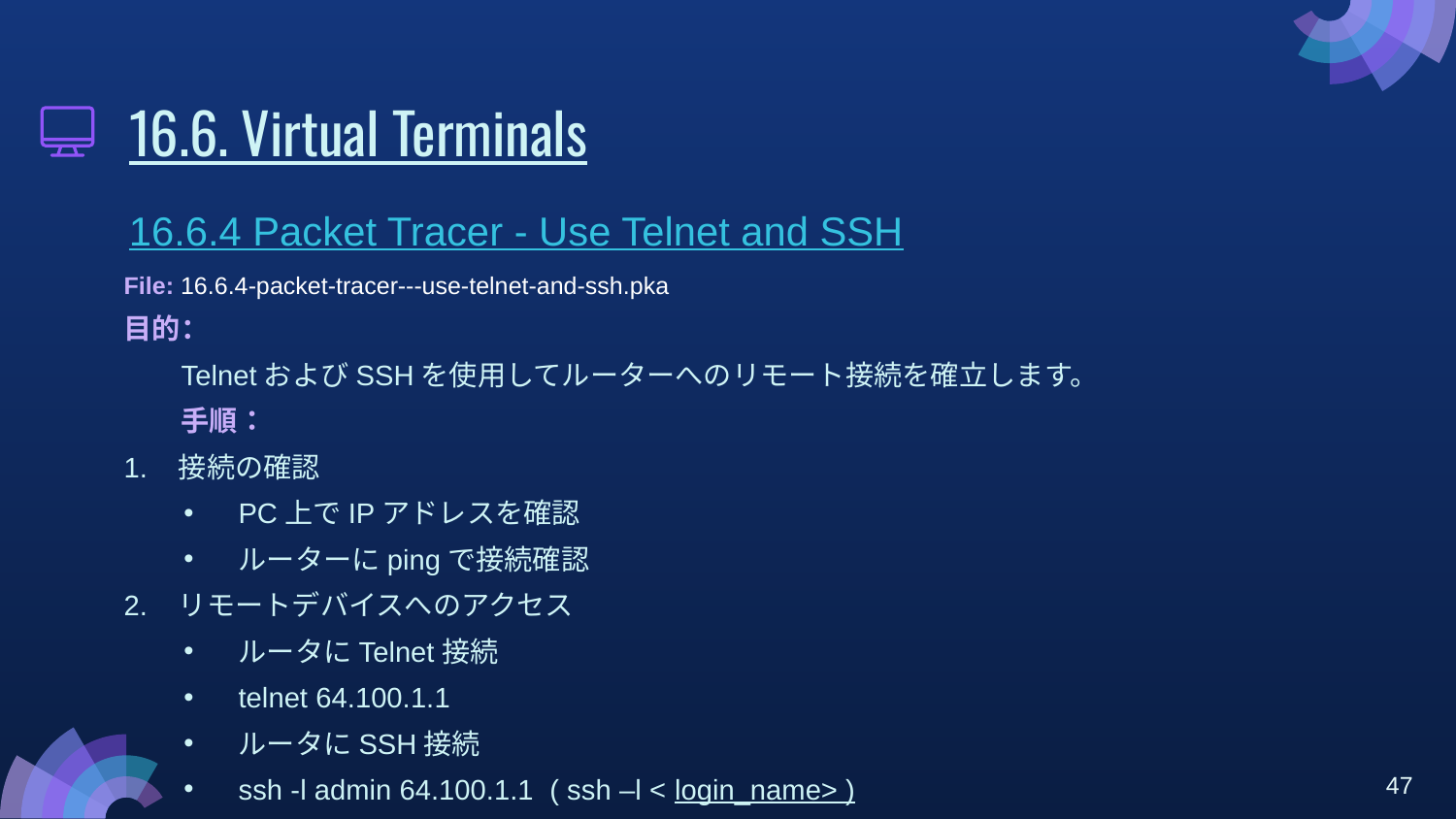

# 16.6. Virtual Terminals

16.6.4 Packet Tracer - Use Telnet and SSH
File: 16.6.4-packet-tracer---use-telnet-and-ssh.pka
目的：
TelnetおよびSSHを使用してルーターへのリモート接続を確立します。
手順：
接続の確認
PC上でIPアドレスを確認
ルーターにpingで接続確認
リモートデバイスへのアクセス
ルータにTelnet接続
telnet 64.100.1.1
ルータにSSH接続
ssh -l admin 64.100.1.1  ( ssh –l < login_name> )
47